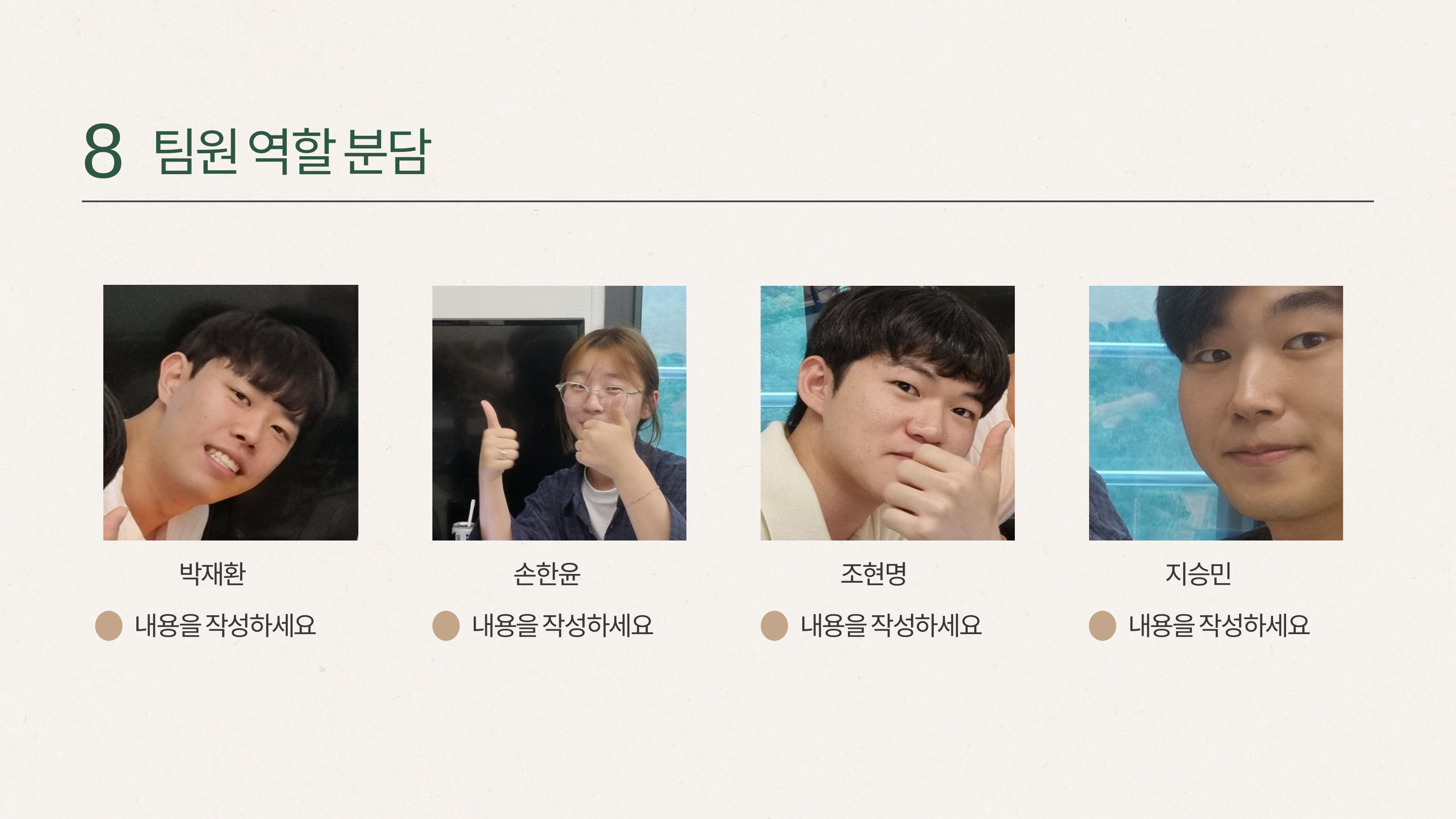

8
팀원 역할 분담

박재환
손한윤
조현명
지승민
내용을 작성하세요

내용을 작성하세요

내용을 작성하세요

내용을 작성하세요